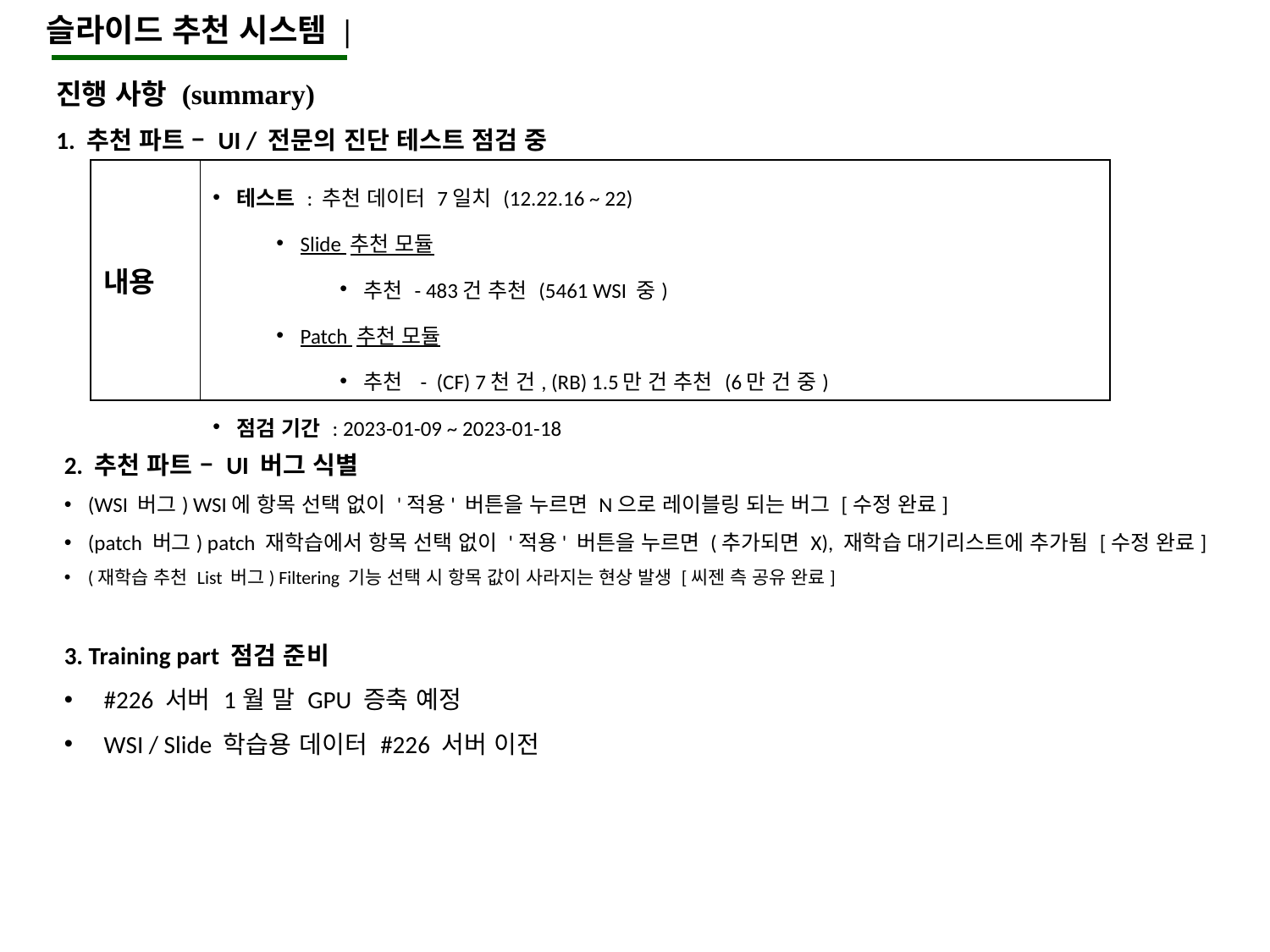

슬라이드 추천 시스템 |
진행 사항 (summary)
1. 추천 파트 – UI / 전문의 진단 테스트 점검 중
| 내용 | 테스트 : 추천 데이터 7일치 (12.22.16 ~ 22) Slide 추천 모듈 추천 - 483건 추천 (5461 WSI 중) Patch 추천 모듈 추천 - (CF) 7천 건, (RB) 1.5만 건 추천 (6만 건 중) 점검 기간 : 2023-01-09 ~ 2023-01-18 |
| --- | --- |
2. 추천 파트 – UI 버그 식별
(WSI 버그) WSI에 항목 선택 없이 '적용' 버튼을 누르면 N으로 레이블링 되는 버그 [수정 완료]
(patch 버그) patch 재학습에서 항목 선택 없이 '적용' 버튼을 누르면 (추가되면 X), 재학습 대기리스트에 추가됨 [수정 완료]
(재학습 추천 List 버그) Filtering 기능 선택 시 항목 값이 사라지는 현상 발생 [씨젠 측 공유 완료]
3. Training part 점검 준비
#226 서버 1월 말 GPU 증축 예정
WSI / Slide 학습용 데이터 #226 서버 이전